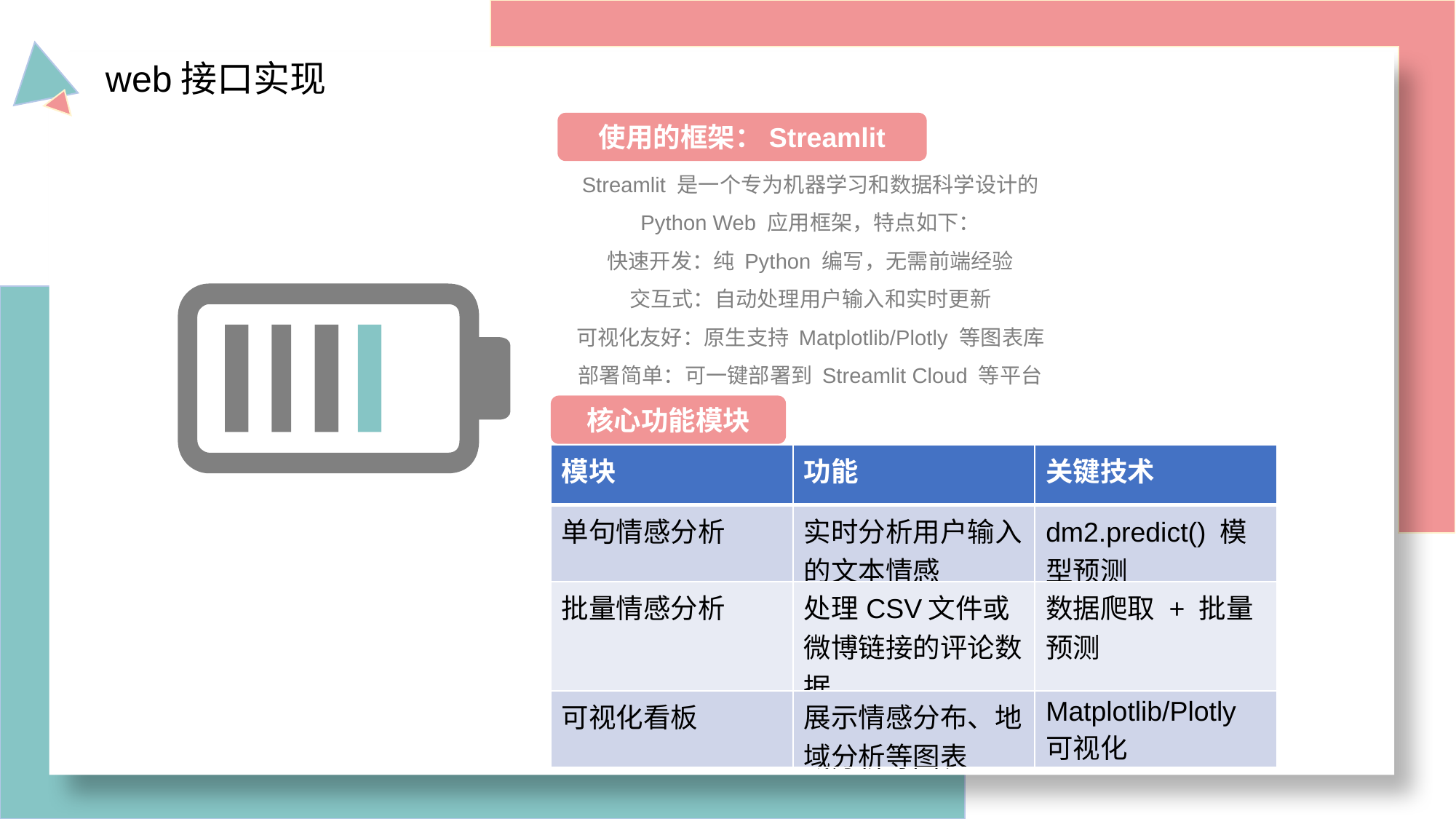

web接口实现
使用的框架：Streamlit
Streamlit 是一个专为机器学习和数据科学设计的 Python Web 应用框架，特点如下：
快速开发：纯 Python 编写，无需前端经验
交互式：自动处理用户输入和实时更新
可视化友好：原生支持 Matplotlib/Plotly 等图表库
部署简单：可一键部署到 Streamlit Cloud 等平台

核心功能模块
| 模块 | 功能 | 关键技术 |
| --- | --- | --- |
| 单句情感分析 | 实时分析用户输入的文本情感 | dm2.predict() 模型预测 |
| 批量情感分析 | 处理CSV文件或微博链接的评论数据 | 数据爬取 + 批量预测 |
| 可视化看板 | 展示情感分布、地域分析等图表 | Matplotlib/Plotly 可视化 |